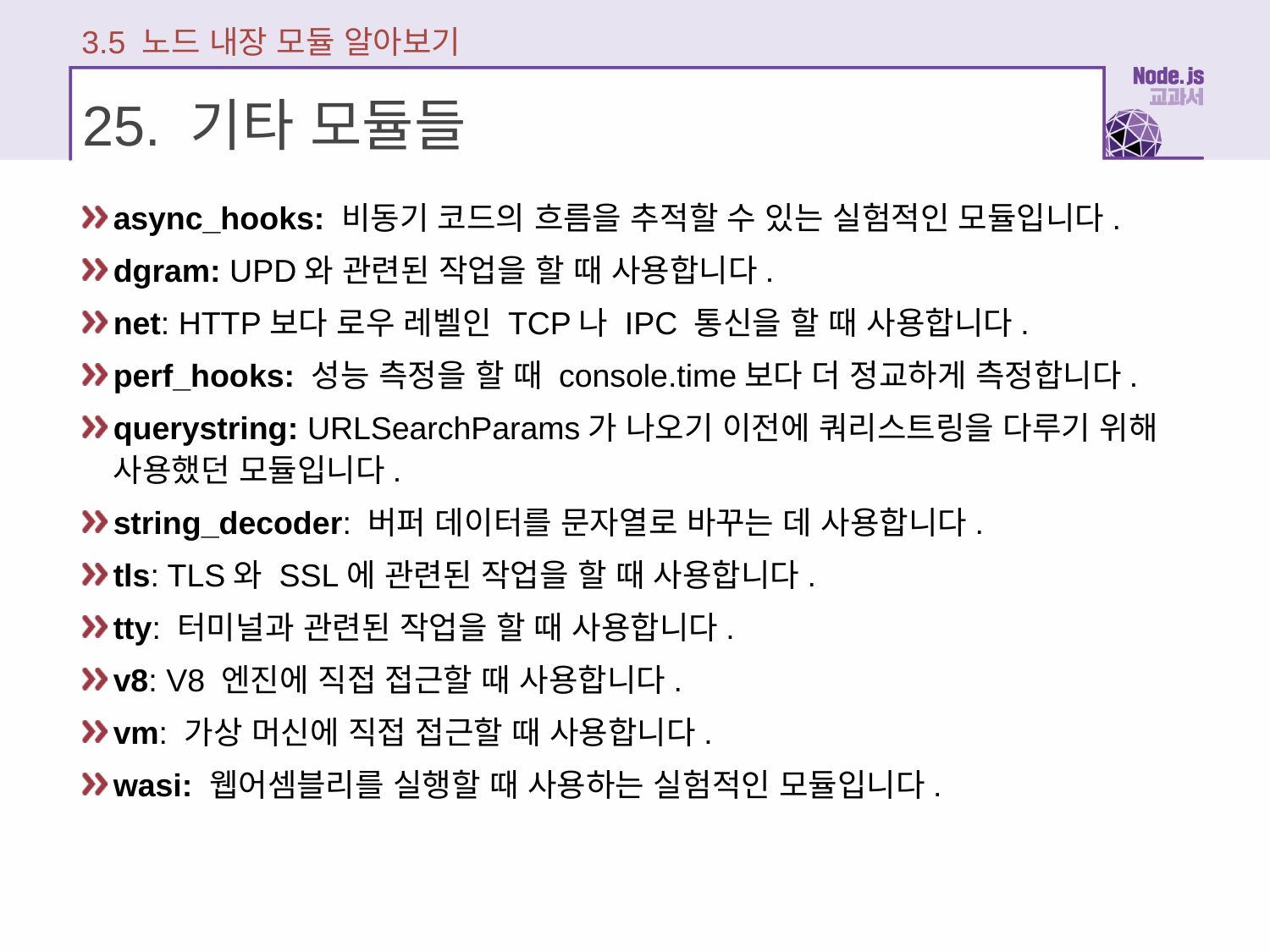

3.5 노드 내장 모듈 알아보기
# 25. 기타 모듈들
async_hooks: 비동기 코드의 흐름을 추적할 수 있는 실험적인 모듈입니다.
dgram: UPD와 관련된 작업을 할 때 사용합니다.
net: HTTP보다 로우 레벨인 TCP나 IPC 통신을 할 때 사용합니다.
perf_hooks: 성능 측정을 할 때 console.time보다 더 정교하게 측정합니다.
querystring: URLSearchParams가 나오기 이전에 쿼리스트링을 다루기 위해 사용했던 모듈입니다.
string_decoder: 버퍼 데이터를 문자열로 바꾸는 데 사용합니다.
tls: TLS와 SSL에 관련된 작업을 할 때 사용합니다.
tty: 터미널과 관련된 작업을 할 때 사용합니다.
v8: V8 엔진에 직접 접근할 때 사용합니다.
vm: 가상 머신에 직접 접근할 때 사용합니다.
wasi: 웹어셈블리를 실행할 때 사용하는 실험적인 모듈입니다.